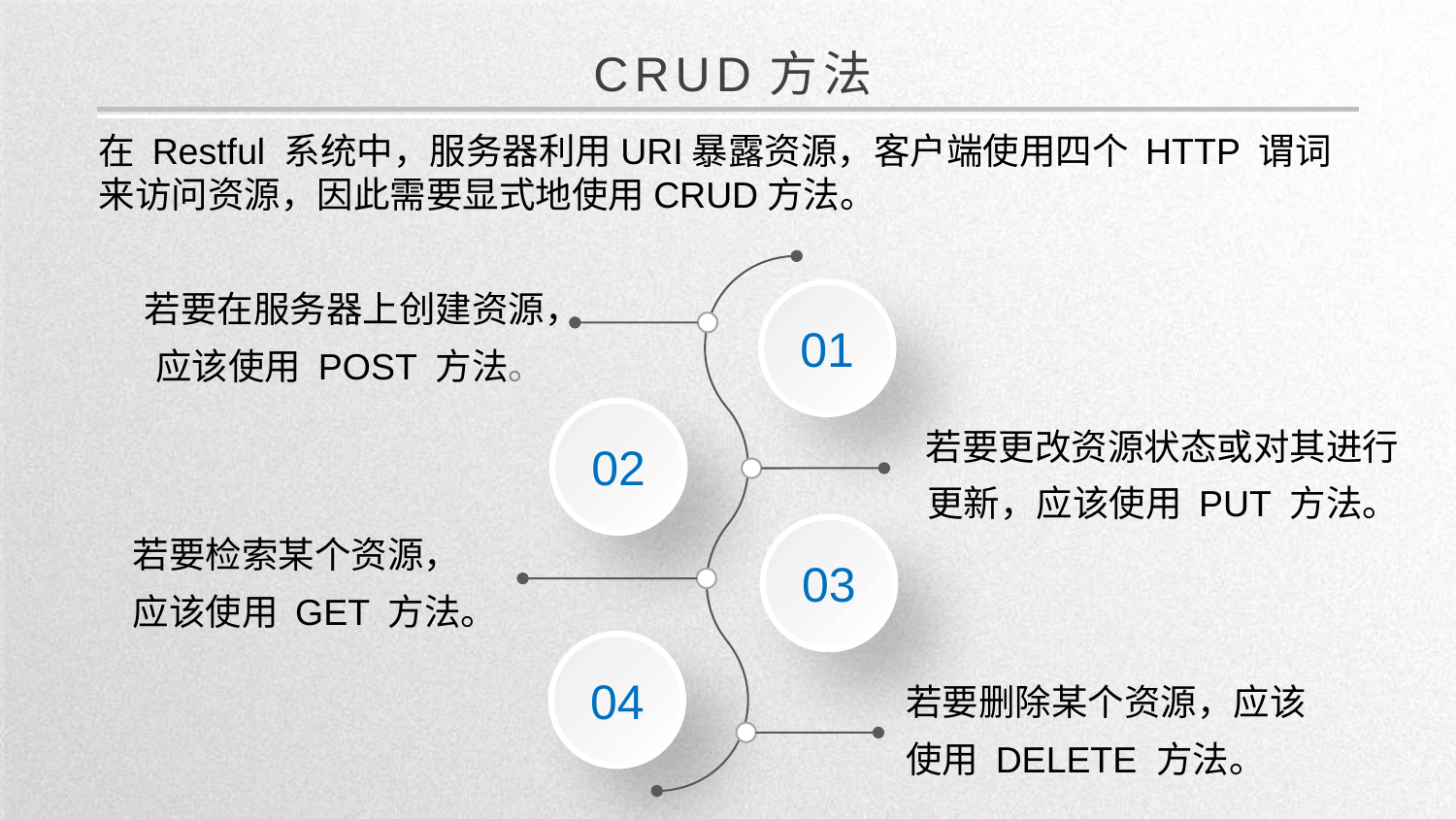

CRUD方法
在 Restful 系统中，服务器利用URI暴露资源，客户端使用四个 HTTP 谓词来访问资源，因此需要显式地使用CRUD方法。

若要在服务器上创建资源，应该使用 POST 方法。
01

02

若要更改资源状态或对其进行更新，应该使用 PUT 方法。

若要检索某个资源，应该使用 GET 方法。

03

04
若要删除某个资源，应该使用 DELETE 方法。